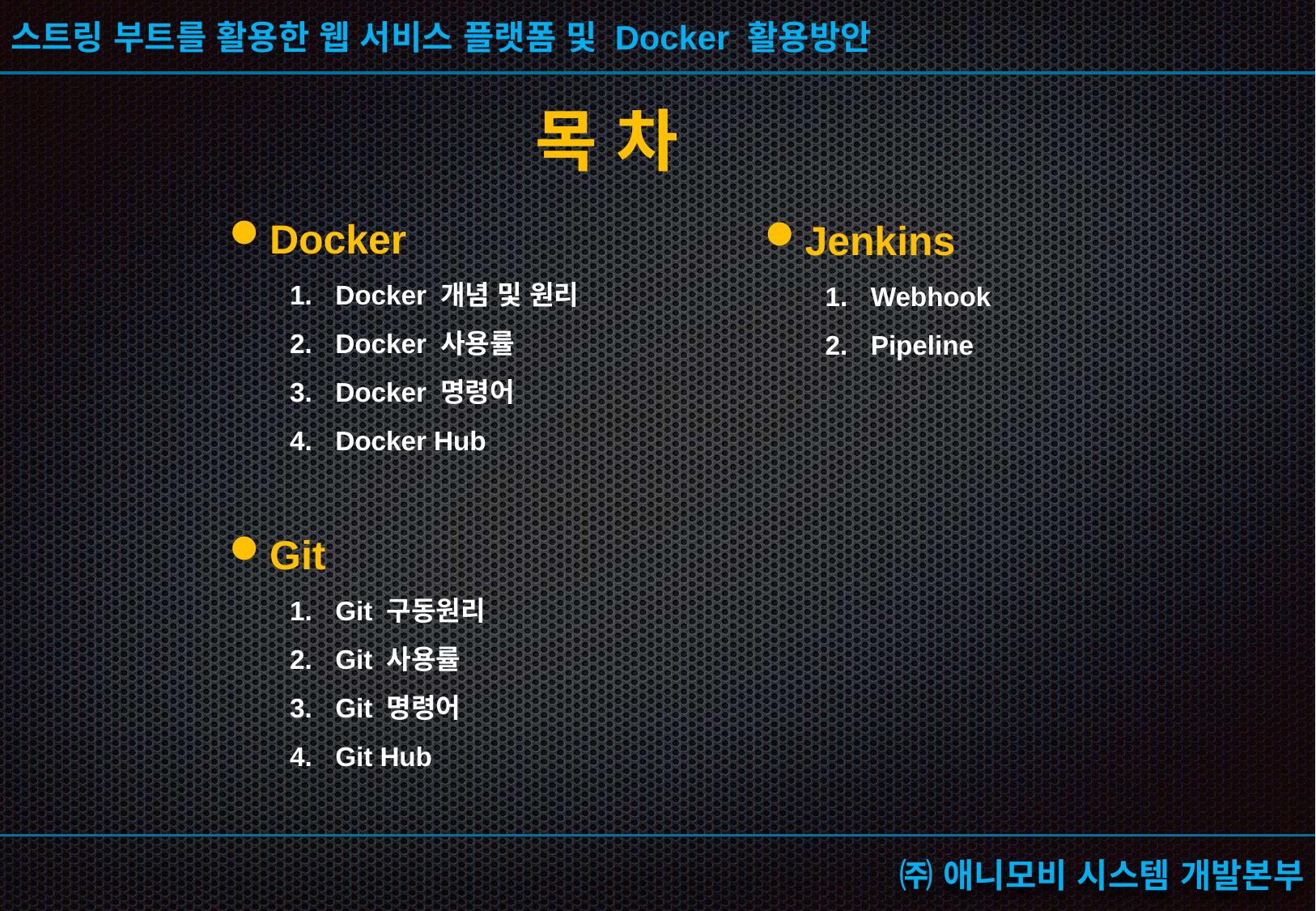

목 차

Docker
Docker 개념 및 원리
Docker 사용률
Docker 명령어
Docker Hub

Git
Git 구동원리
Git 사용률
Git 명령어
Git Hub

Jenkins
Webhook
Pipeline